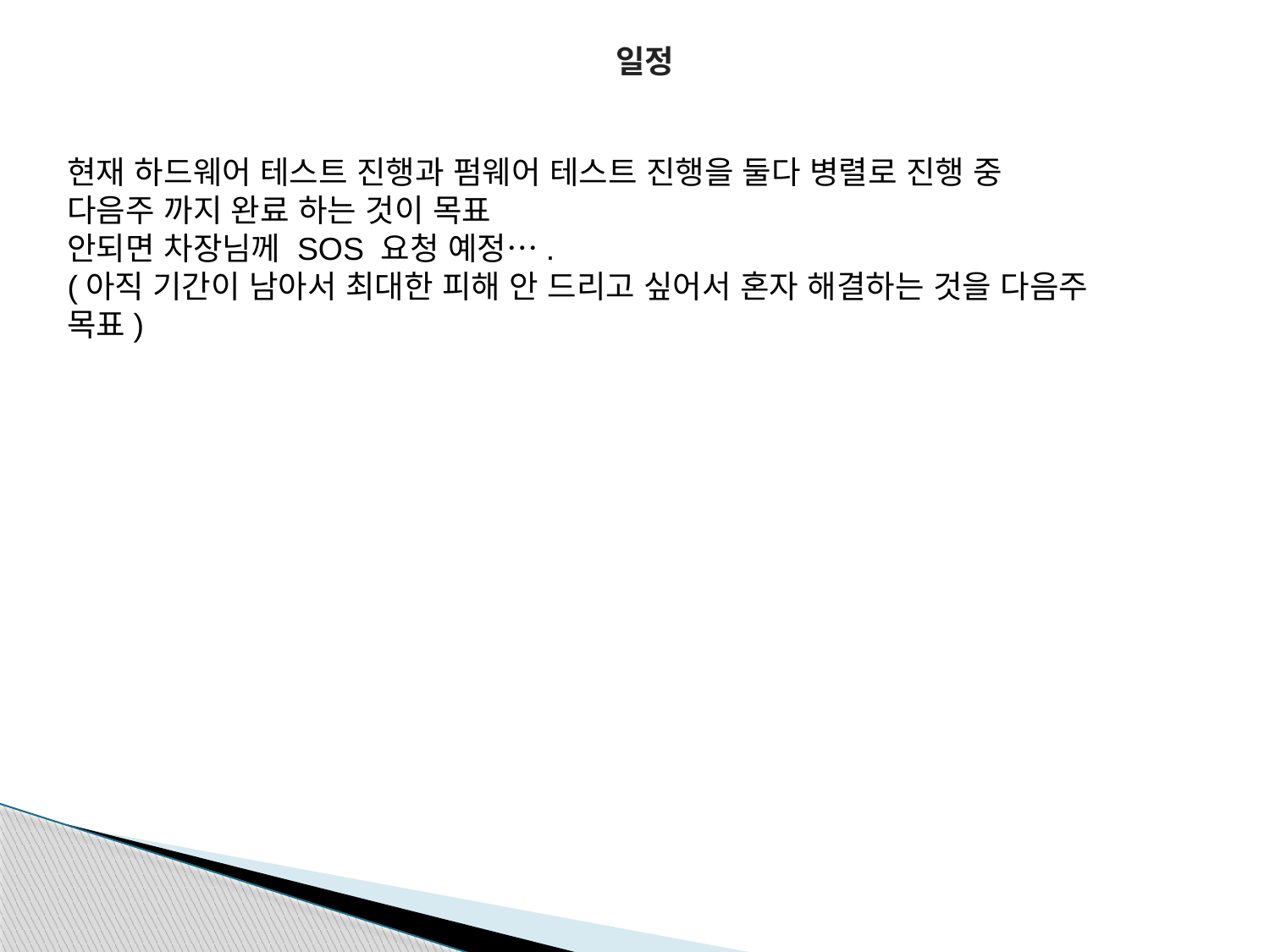

일정
현재 하드웨어 테스트 진행과 펌웨어 테스트 진행을 둘다 병렬로 진행 중
다음주 까지 완료 하는 것이 목표
안되면 차장님께 SOS 요청 예정….
(아직 기간이 남아서 최대한 피해 안 드리고 싶어서 혼자 해결하는 것을 다음주 목표)